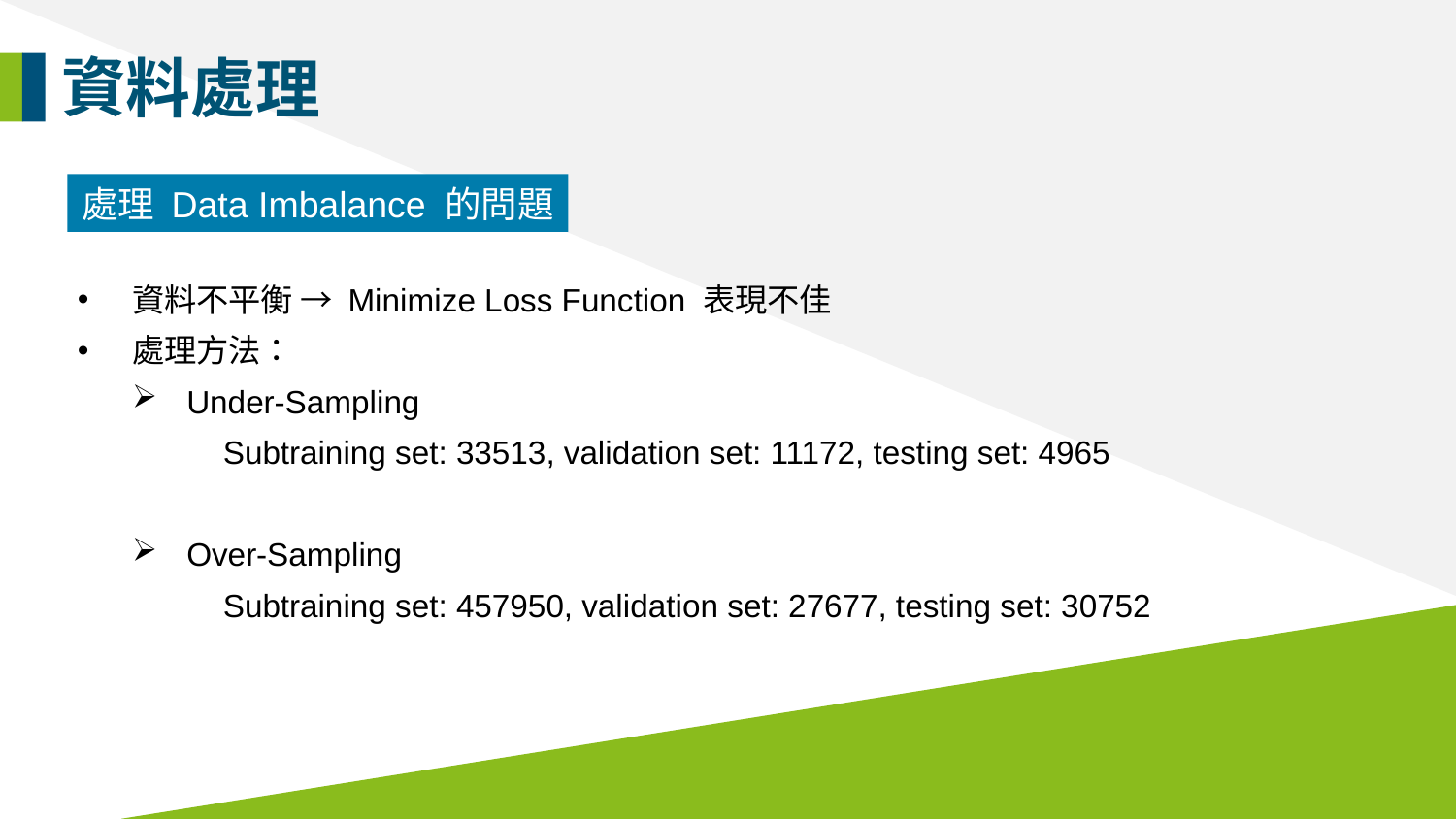

資料處理

處理 Data Imbalance 的問題
資料不平衡 → Minimize Loss Function 表現不佳
處理方法：
Under-Sampling
	Subtraining set: 33513, validation set: 11172, testing set: 4965

Over-Sampling
	Subtraining set: 457950, validation set: 27677, testing set: 30752